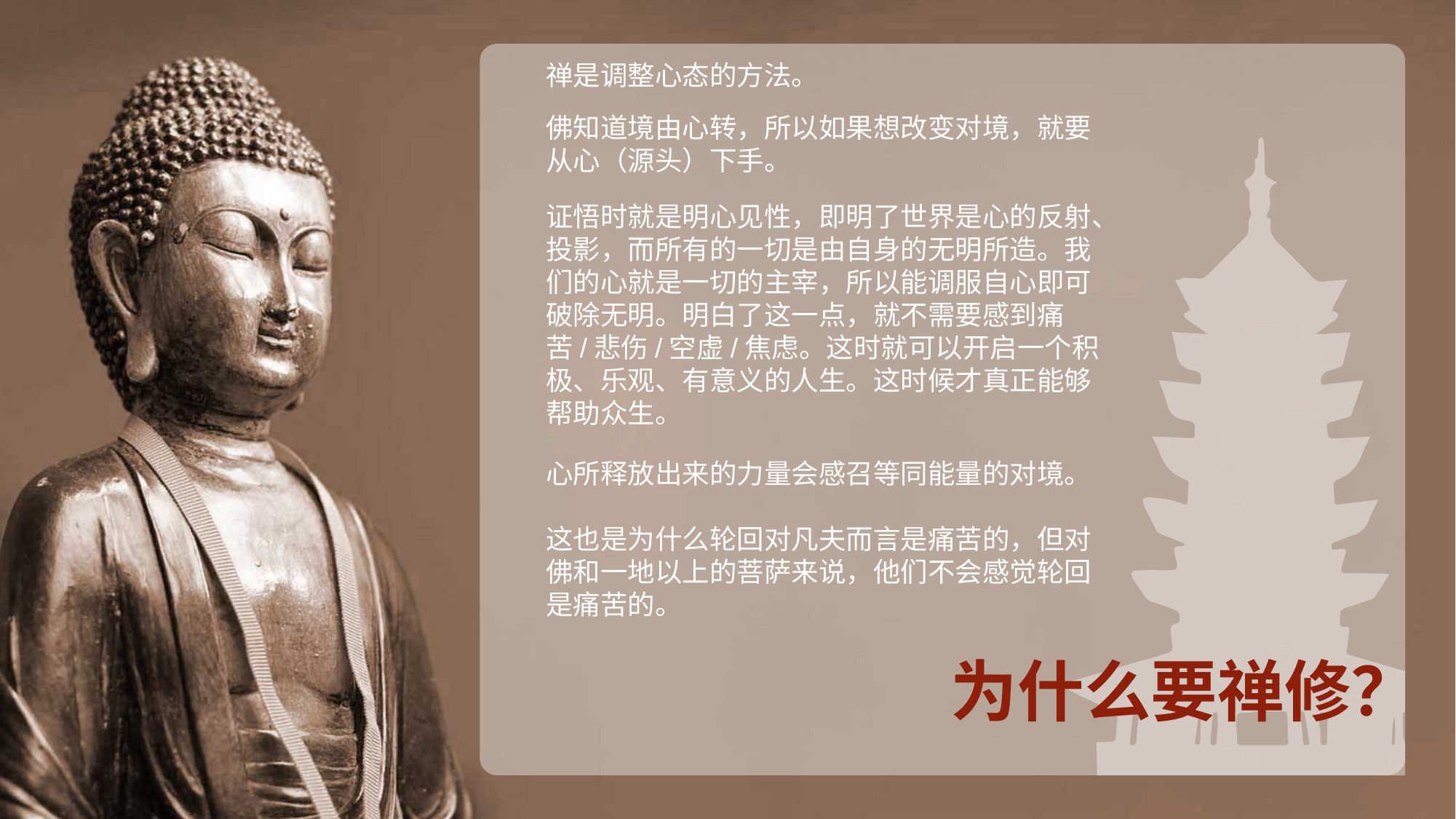

禅是调整心态的方法。
佛知道境由心转，所以如果想改变对境，就要从心（源头）下手。

证悟时就是明心见性，即明了世界是心的反射、投影，而所有的一切是由自身的无明所造。我们的心就是一切的主宰，所以能调服自心即可破除无明。明白了这一点，就不需要感到痛苦/悲伤/空虚/焦虑。这时就可以开启一个积极、乐观、有意义的人生。这时候才真正能够帮助众生。
心所释放出来的力量会感召等同能量的对境。

这也是为什么轮回对凡夫而言是痛苦的，但对佛和一地以上的菩萨来说，他们不会感觉轮回是痛苦的。
为什么要禅修？